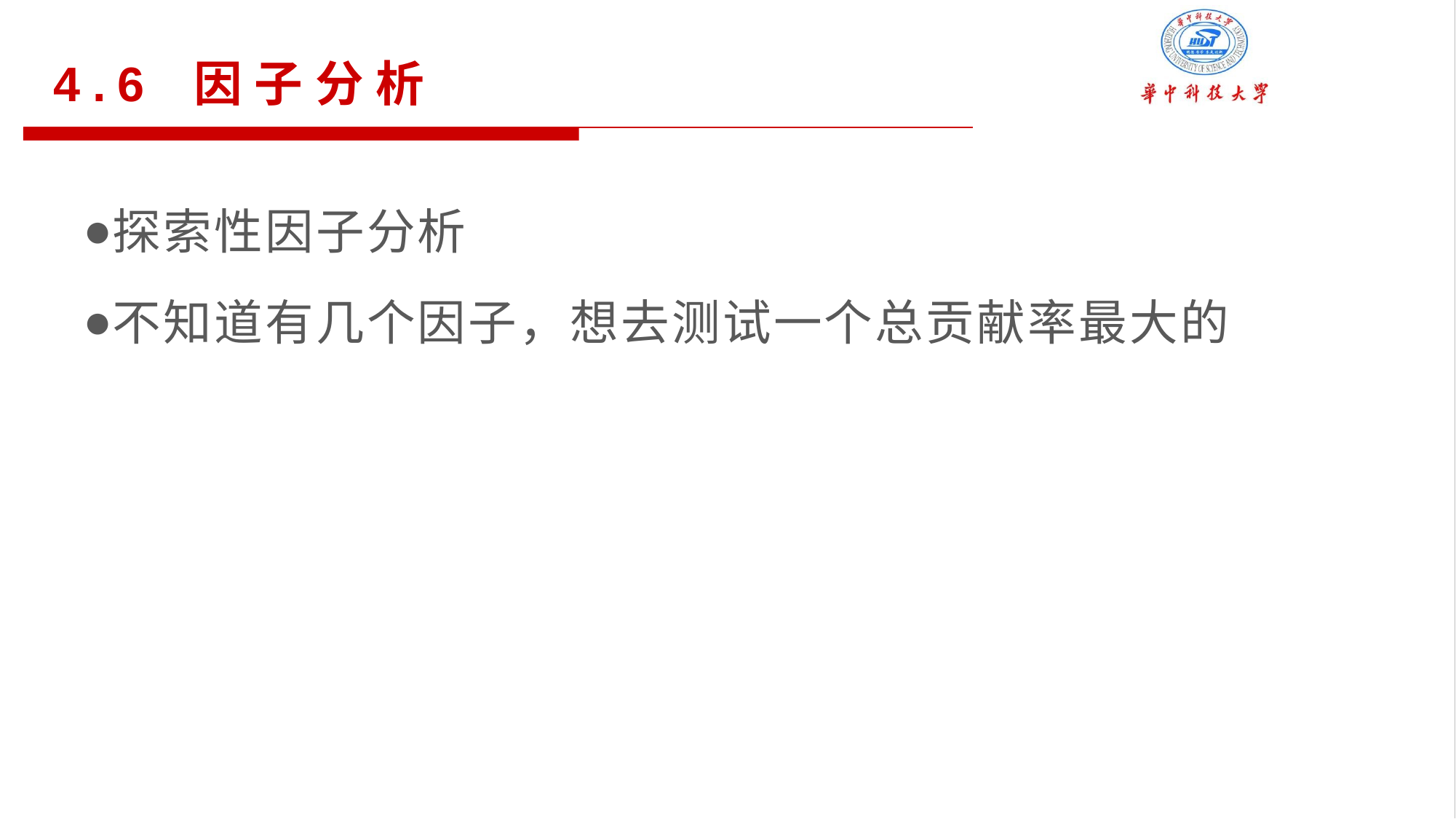

4.6 因子分析

探索性因子分析
不知道有几个因子，想去测试一个总贡献率最大的